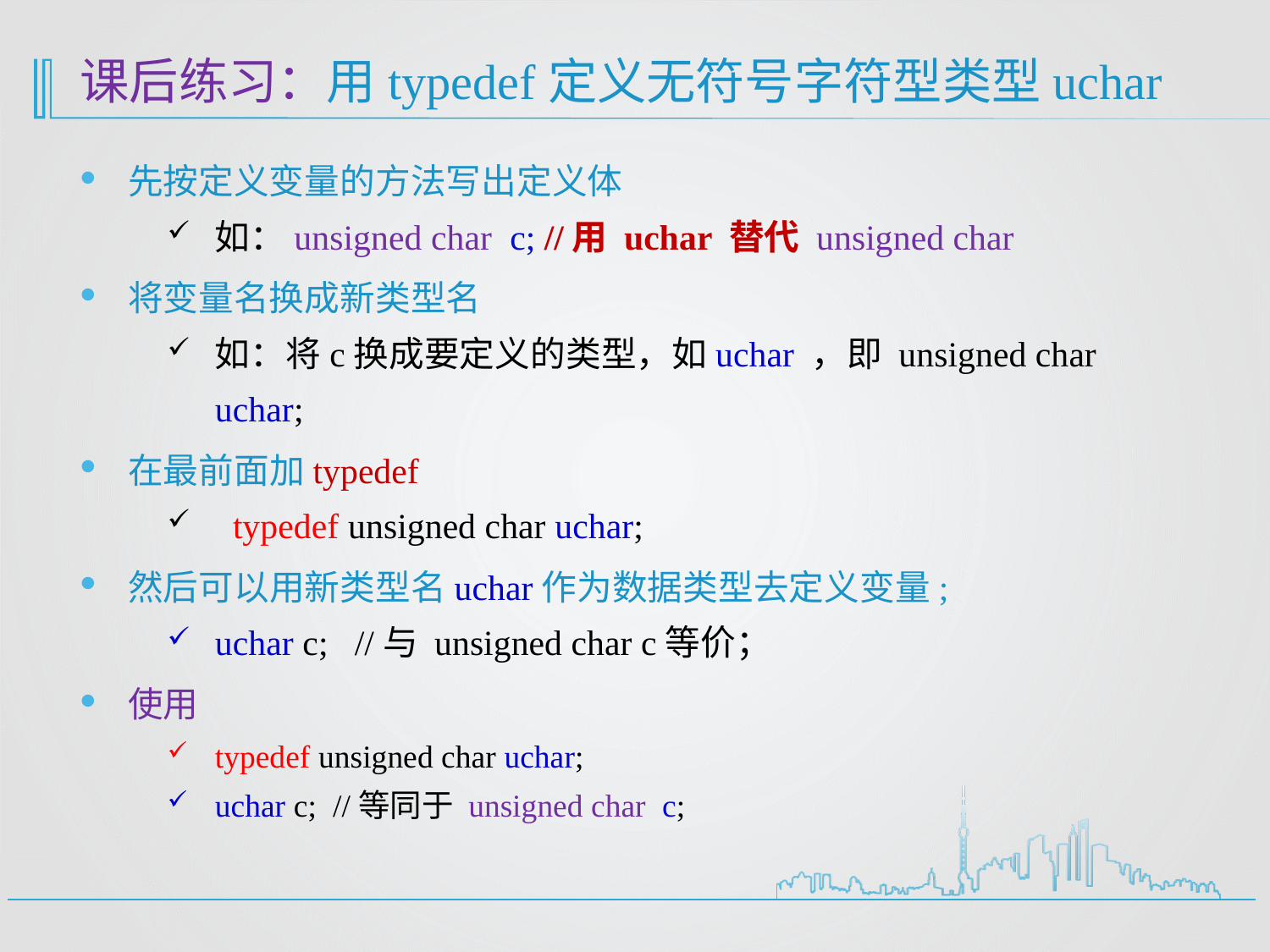

# 课后练习：用typedef定义无符号字符型类型uchar
先按定义变量的方法写出定义体
如：unsigned char  c; //用 uchar 替代 unsigned char
将变量名换成新类型名
如：将c换成要定义的类型，如uchar ，即 unsigned char uchar;
在最前面加typedef
  typedef unsigned char uchar;
然后可以用新类型名uchar作为数据类型去定义变量;
uchar c;   //与 unsigned char c等价；
使用
typedef unsigned char uchar;
uchar c;  //等同于 unsigned char  c;